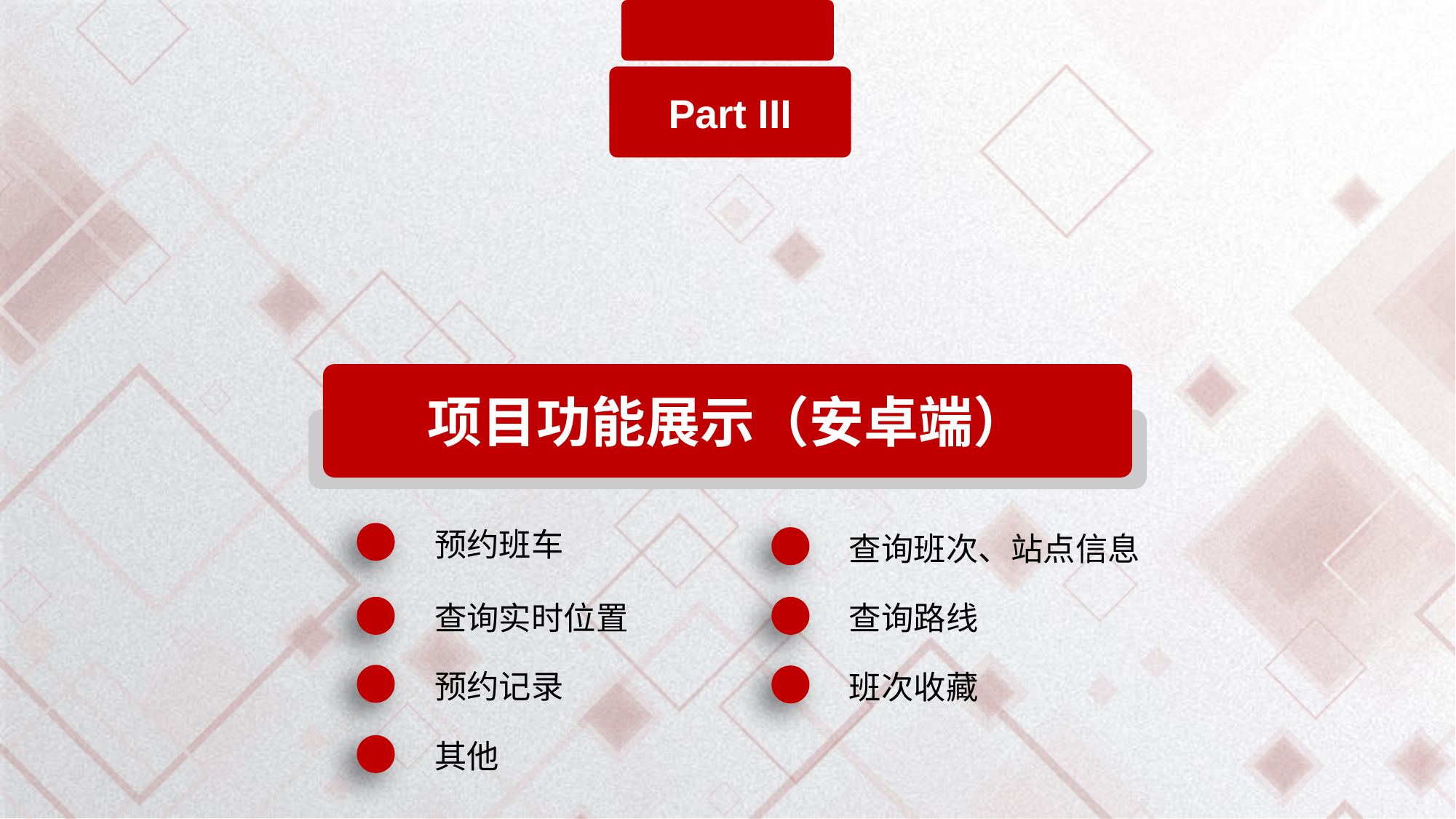

Part III
项目功能展示（安卓端）

预约班车

查询班次、站点信息

查询实时位置

查询路线

预约记录
班次收藏

其他